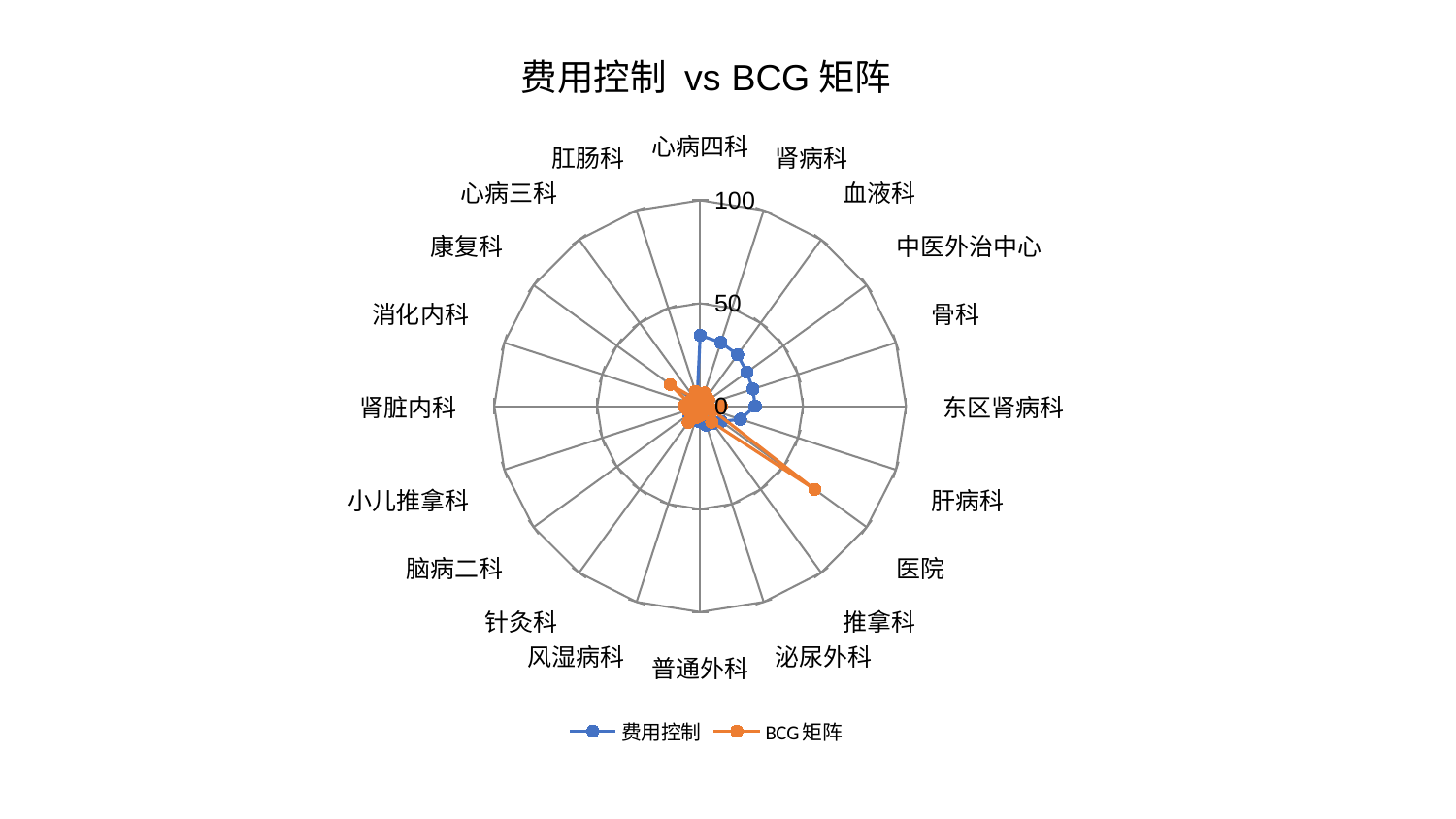

### Chart: 费用控制 vs BCG矩阵

| Category | 费用控制 | BCG矩阵 |
|---|---|---|
| 心病四科 | 34.427144403428244 | 5.214240333219642 |
| 肾病科 | 32.56311745736739 | 6.694057773091111 |
| 血液科 | 30.899519948864118 | 5.32159047742821 |
| 中医外治中心 | 28.09004056720858 | 5.077166997589032 |
| 骨科 | 26.937308588173707 | 3.59680112788205 |
| 东区肾病科 | 26.764172832510837 | 10.337133163918018 |
| 肝病科 | 20.586247680956387 | 6.435963805288452 |
| 医院 | 12.653596765535733 | 68.7812224749006 |
| 推拿科 | 10.42193181587477 | 9.51352976626615 |
| 泌尿外科 | 9.643602247169522 | 2.8345740196368396 |
| 普通外科 | 7.6421553681069865 | 4.4703981983353875 |
| 风湿病科 | 7.262723113139858 | 5.724135051840391 |
| 针灸科 | 6.902819551846507 | 9.74092467903186 |
| 脑病二科 | 6.748649961015865 | 1.180071308011765 |
| 小儿推拿科 | 6.310366706390556 | 6.345856452898939 |
| 肾脏内科 | 5.853914191194315 | 7.821491425863195 |
| 消化内科 | 5.671248000691931 | 6.153009722406676 |
| 康复科 | 5.4745904083545005 | 17.943961882253827 |
| 心病三科 | 5.43778037573704 | 4.704736095123114 |
| 肛肠科 | 4.750288307216526 | 7.562702266907679 |
47